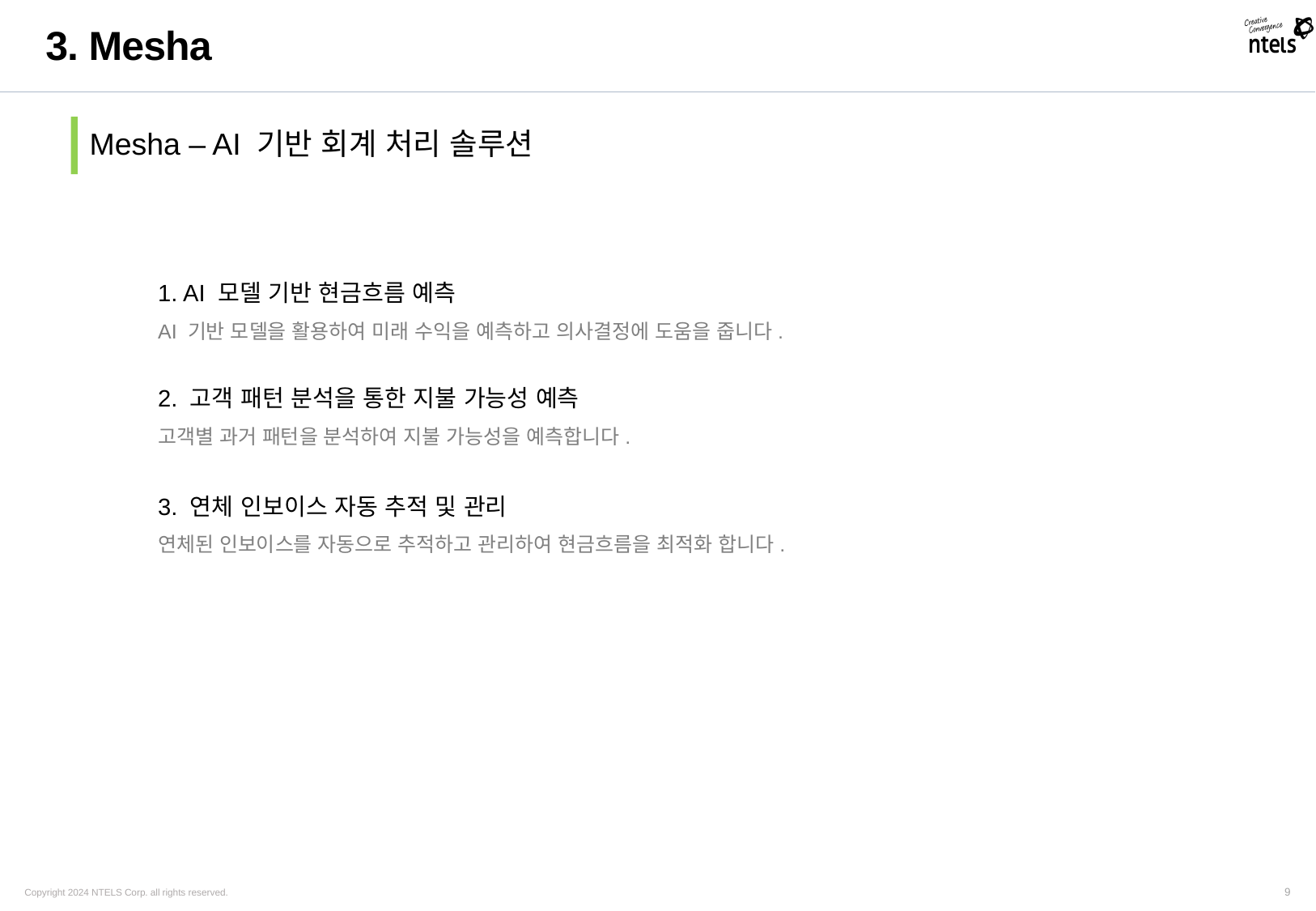

3. Mesha

Mesha – AI 기반 회계 처리 솔루션
1. AI 모델 기반 현금흐름 예측
AI 기반 모델을 활용하여 미래 수익을 예측하고 의사결정에 도움을 줍니다.
2. 고객 패턴 분석을 통한 지불 가능성 예측
고객별 과거 패턴을 분석하여 지불 가능성을 예측합니다.
3. 연체 인보이스 자동 추적 및 관리
연체된 인보이스를 자동으로 추적하고 관리하여 현금흐름을 최적화 합니다.